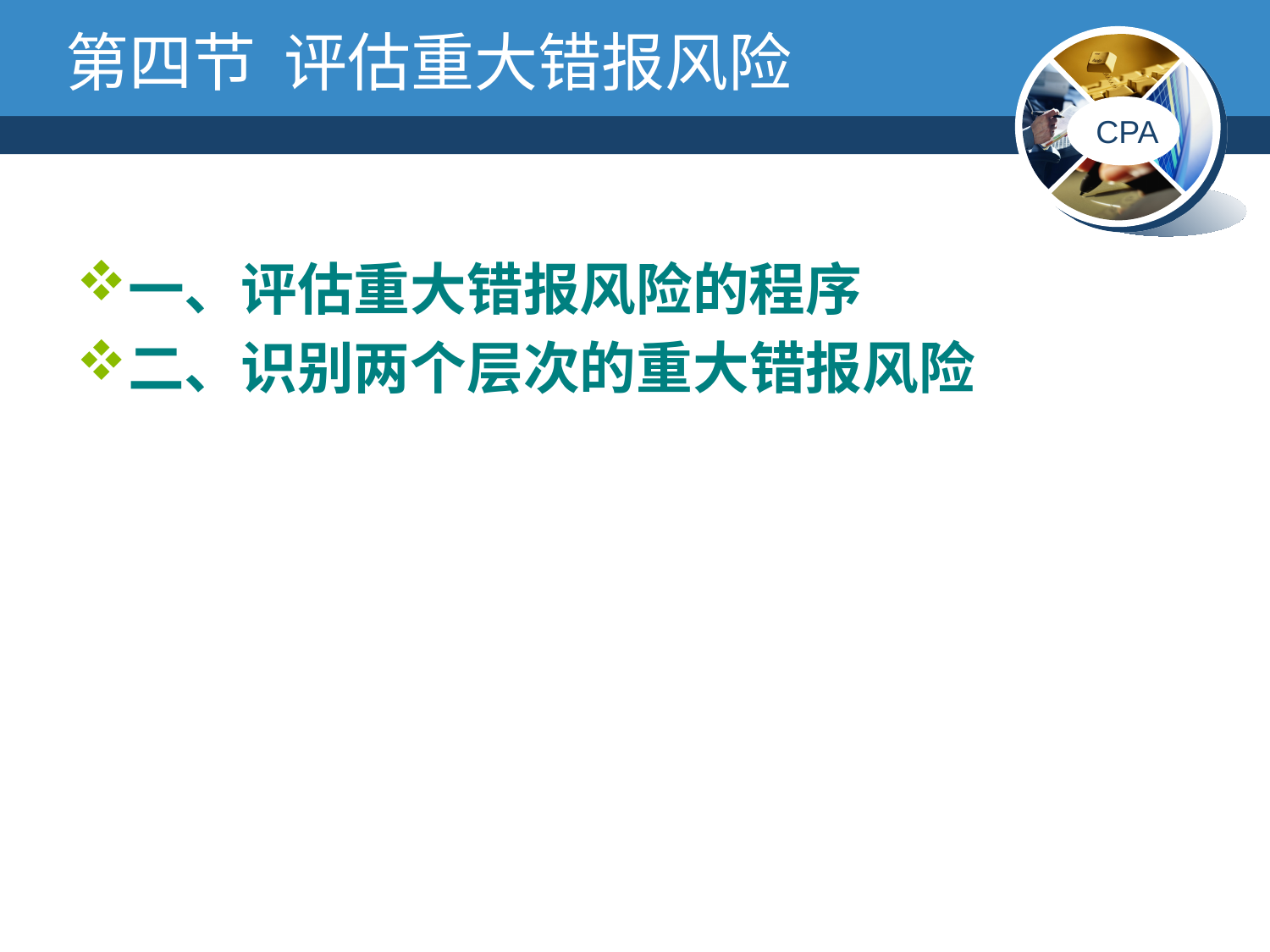

# 第四节  评估重大错报风险
一、评估重大错报风险的程序
二、识别两个层次的重大错报风险